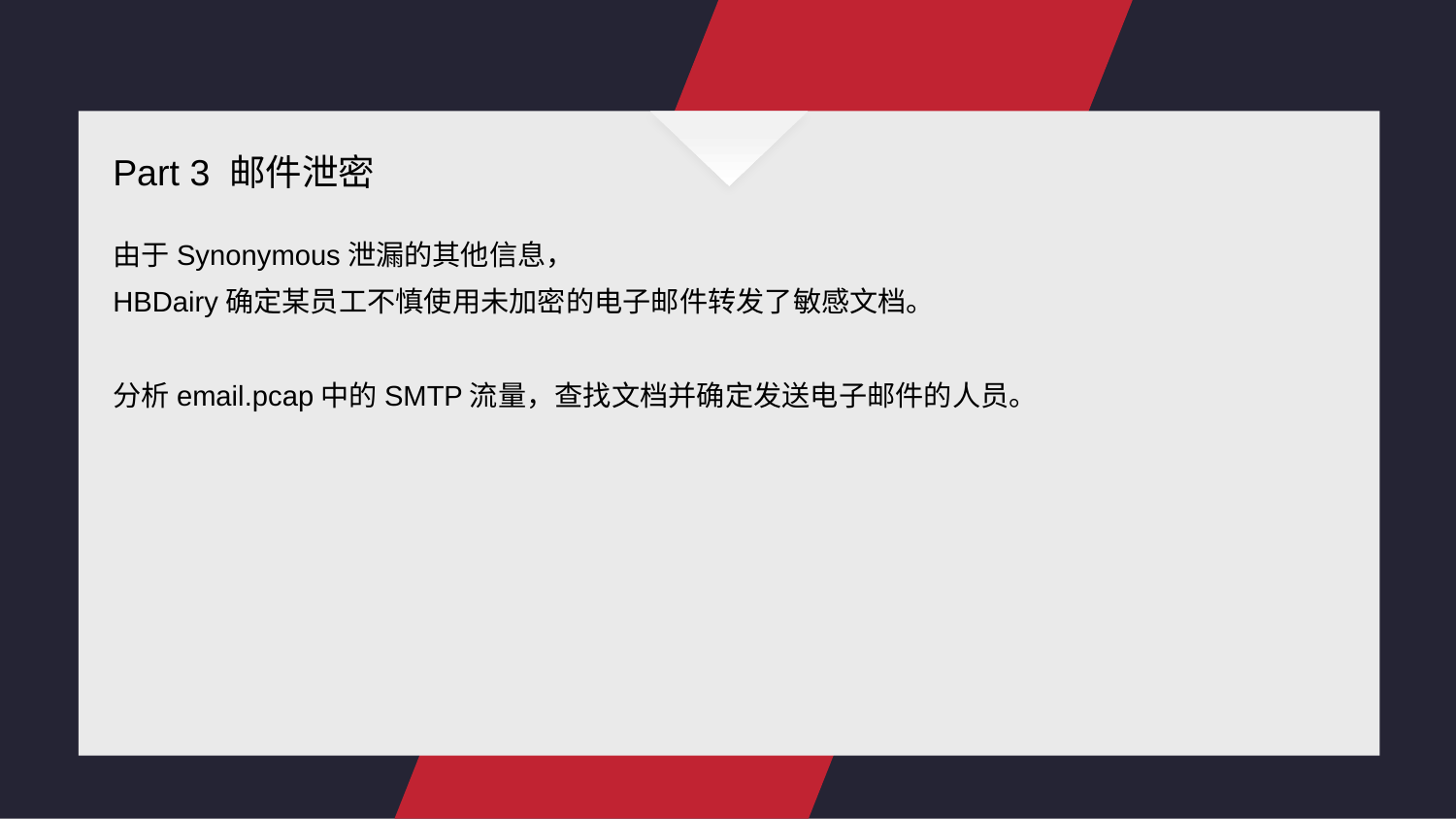

Part 3 邮件泄密
由于Synonymous泄漏的其他信息，
HBDairy确定某员工不慎使用未加密的电子邮件转发了敏感文档。

分析email.pcap中的SMTP流量，查找文档并确定发送电子邮件的人员。